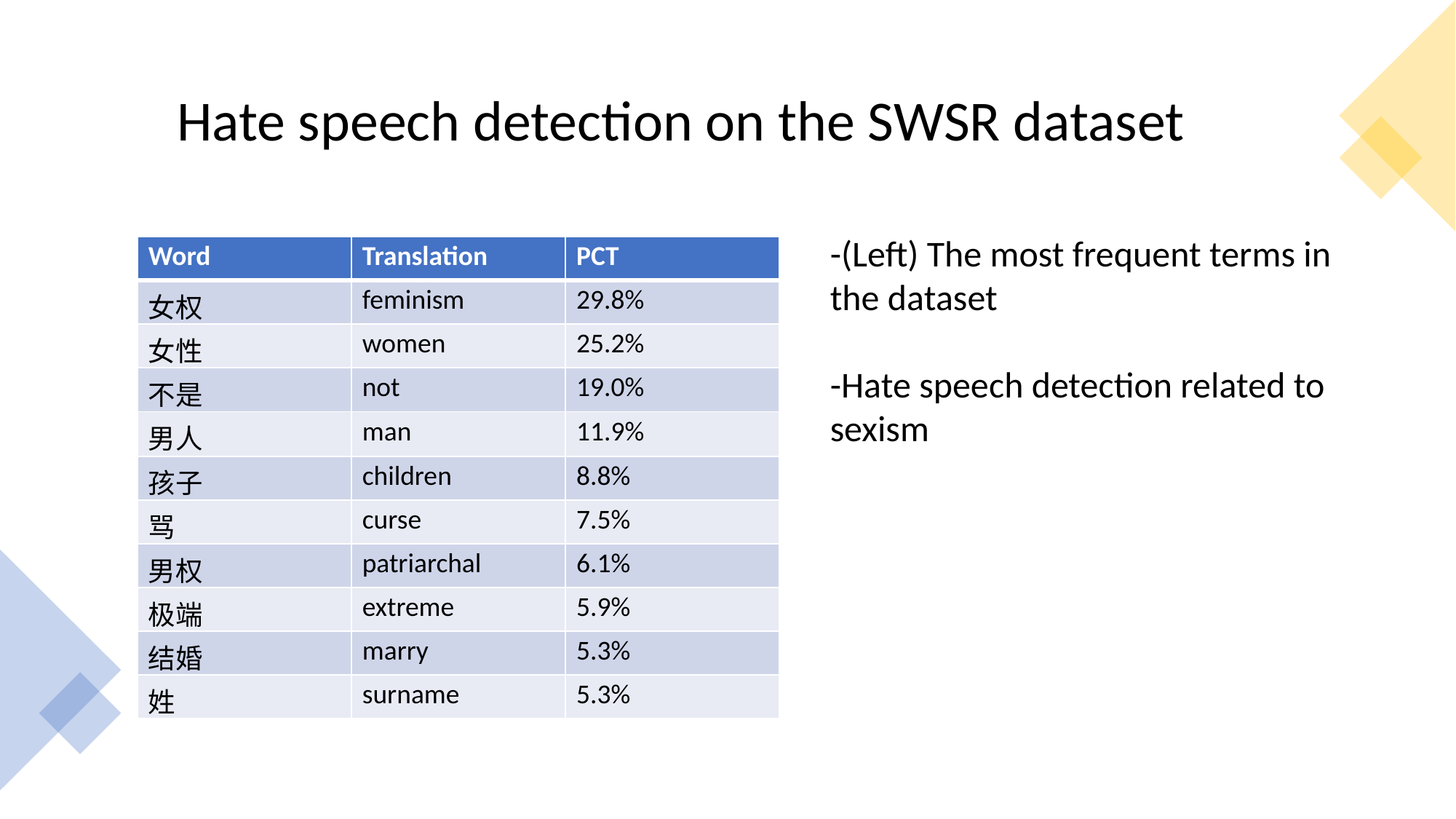

# Hate speech detection on the SWSR dataset
-(Left) The most frequent terms in the dataset

-Hate speech detection related to sexism

| Word | Translation | PCT |
| --- | --- | --- |
| 女权 | feminism | 29.8% |
| 女性 | women | 25.2% |
| 不是 | not | 19.0% |
| 男人 | man | 11.9% |
| 孩子 | children | 8.8% |
| 骂 | curse | 7.5% |
| 男权 | patriarchal | 6.1% |
| 极端 | extreme | 5.9% |
| 结婚 | marry | 5.3% |
| 姓 | surname | 5.3% |